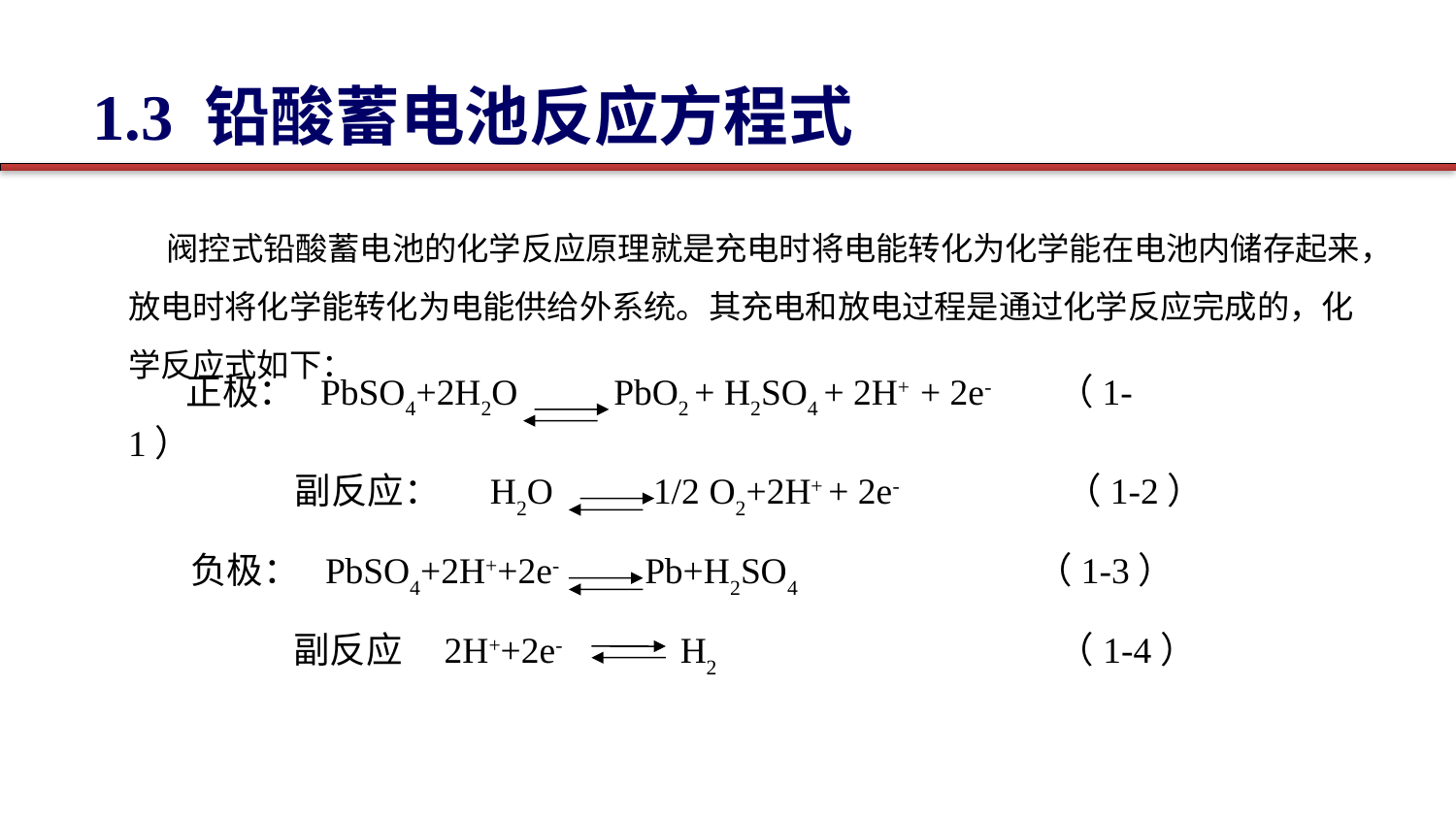

1.3 铅酸蓄电池反应方程式

阀控式铅酸蓄电池的化学反应原理就是充电时将电能转化为化学能在电池内储存起来，放电时将化学能转化为电能供给外系统。其充电和放电过程是通过化学反应完成的，化学反应式如下：
正极：  PbSO4+2H2O                  PbO2 + H2SO4 + 2H+  + 2e-       （1-1）

副反应：     H2O                  1/2 O2+2H+ + 2e-                 （1-2）

负极：  PbSO4+2H++2e-                Pb+H2SO4                                           （1-3）

副反应    2H+­+2e-                      H2                                    （1-4）